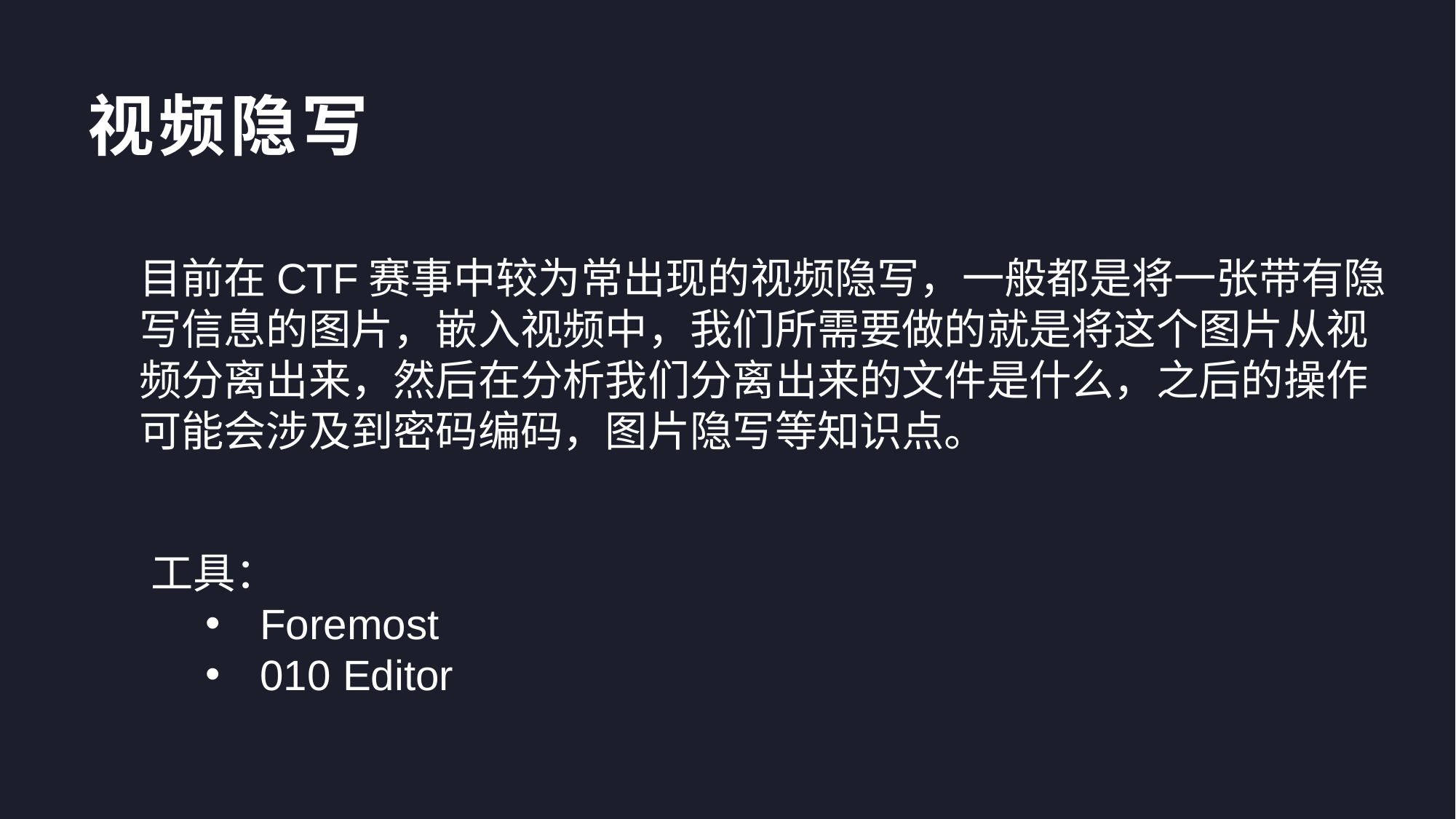

视频隐写
目前在CTF赛事中较为常出现的视频隐写，一般都是将一张带有隐写信息的图片，嵌入视频中，我们所需要做的就是将这个图片从视频分离出来，然后在分析我们分离出来的文件是什么，之后的操作可能会涉及到密码编码，图片隐写等知识点。
工具：
Foremost
010 Editor